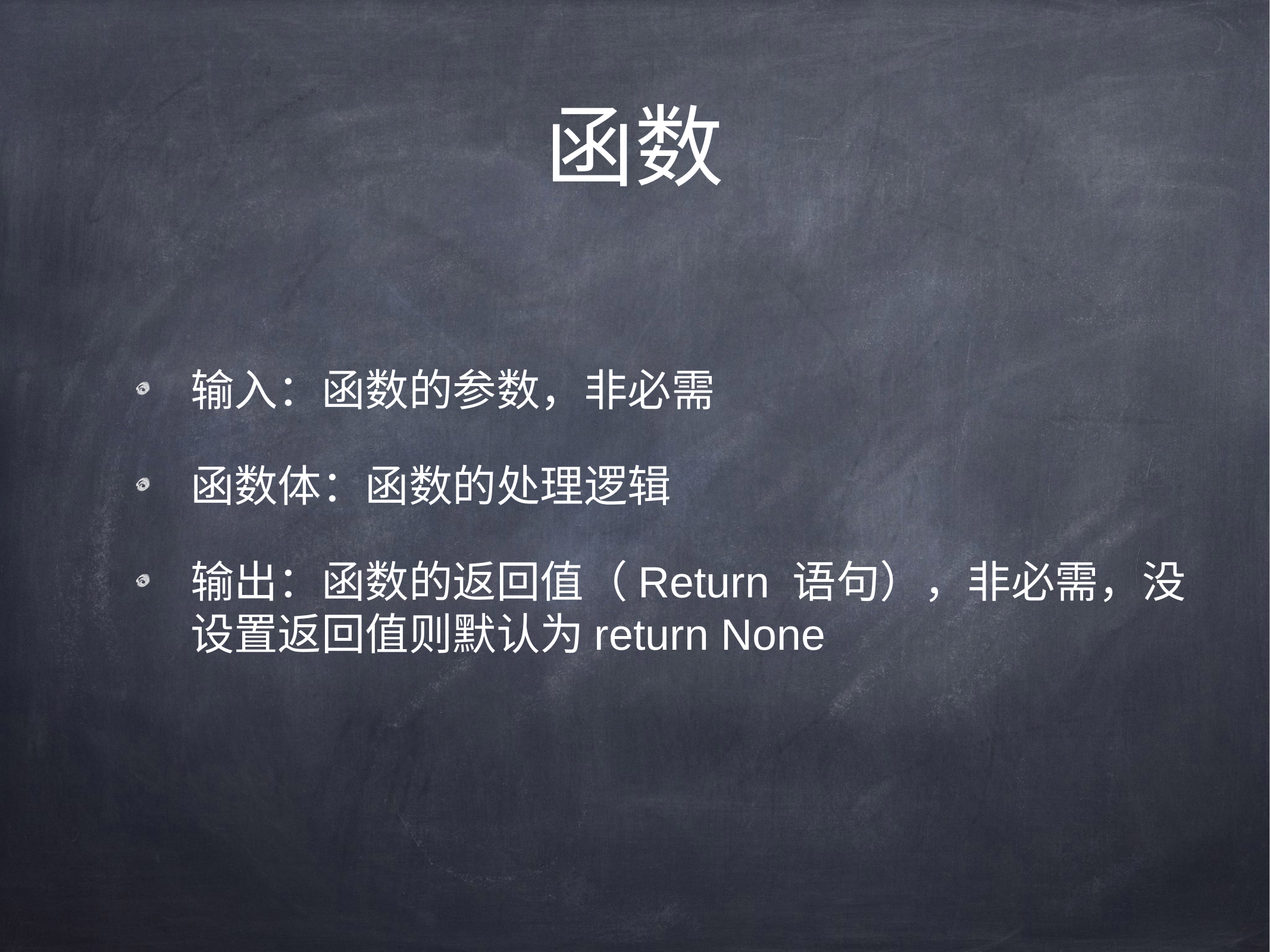

# 函数
输入：函数的参数，非必需
函数体：函数的处理逻辑
输出：函数的返回值（Return 语句），非必需，没设置返回值则默认为return None